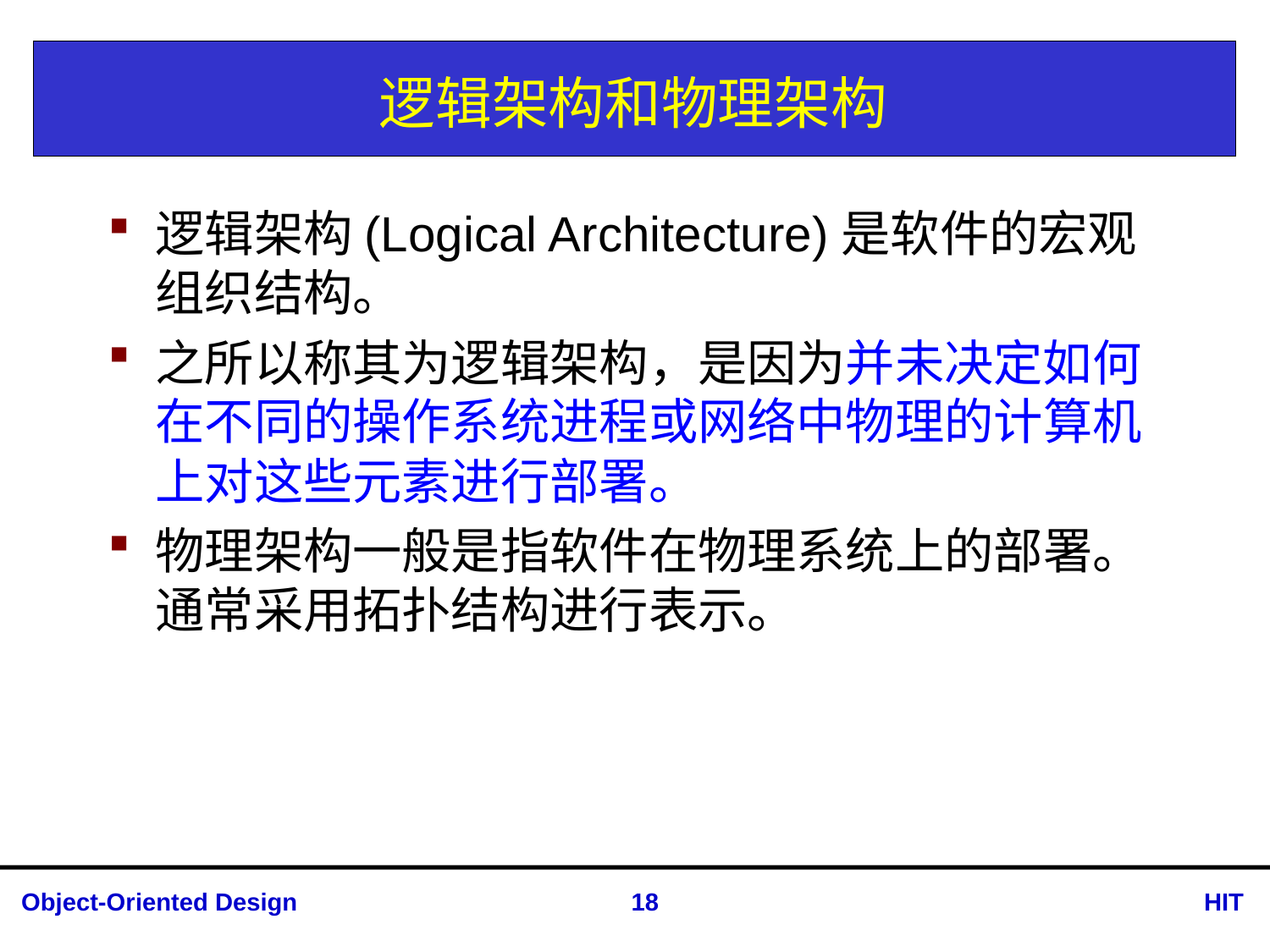

# 逻辑架构和物理架构
逻辑架构(Logical Architecture)是软件的宏观组织结构。
之所以称其为逻辑架构，是因为并未决定如何在不同的操作系统进程或网络中物理的计算机上对这些元素进行部署。
物理架构一般是指软件在物理系统上的部署。通常采用拓扑结构进行表示。